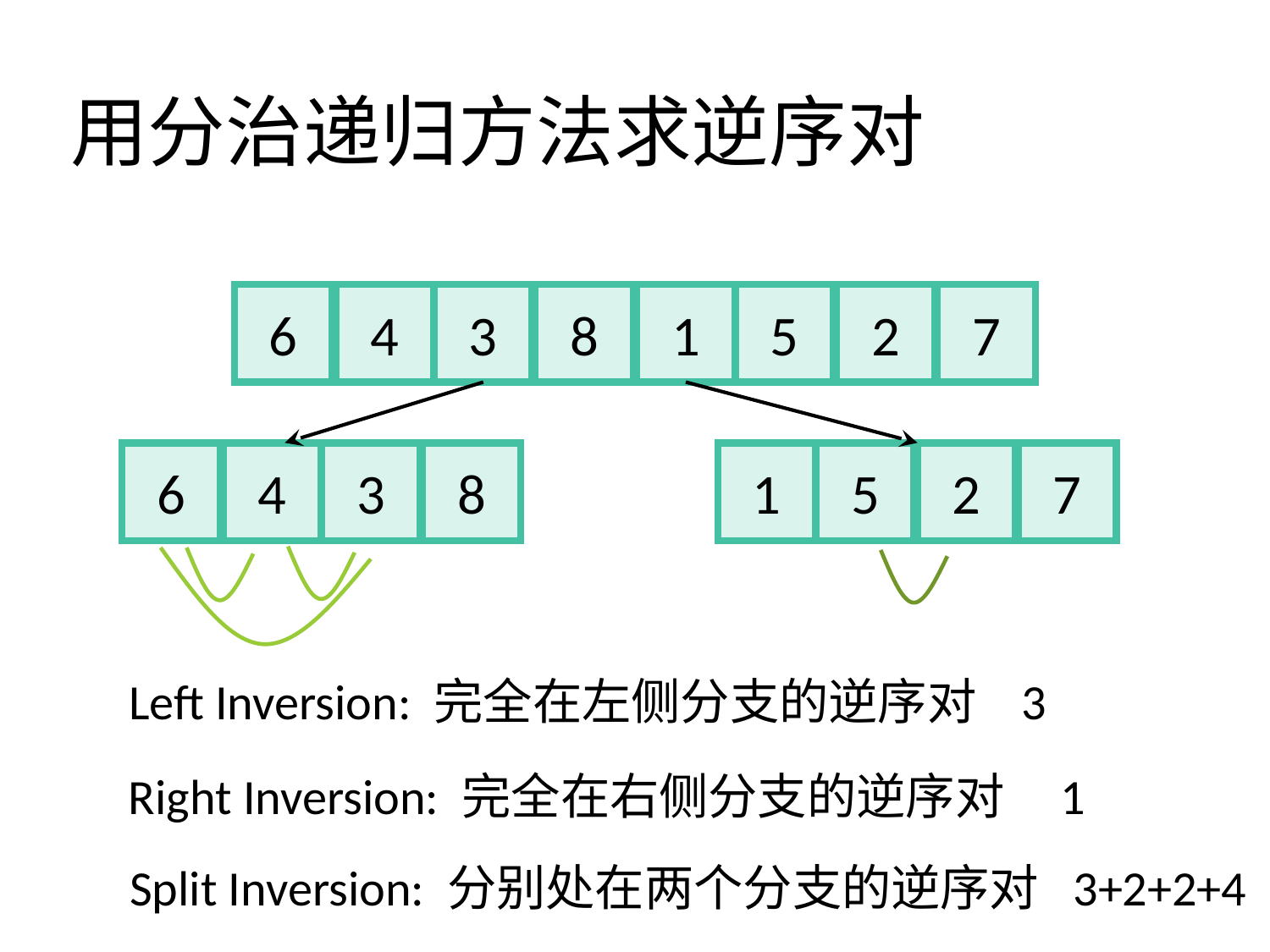

# 用分治递归方法求逆序对
6
4
3
8
1
5
2
7
6
4
3
8
1
5
2
7

Left Inversion: 完全在左侧分支的逆序对   3
Right Inversion: 完全在右侧分支的逆序对    1
Split Inversion: 分别处在两个分支的逆序对  3+2+2+4